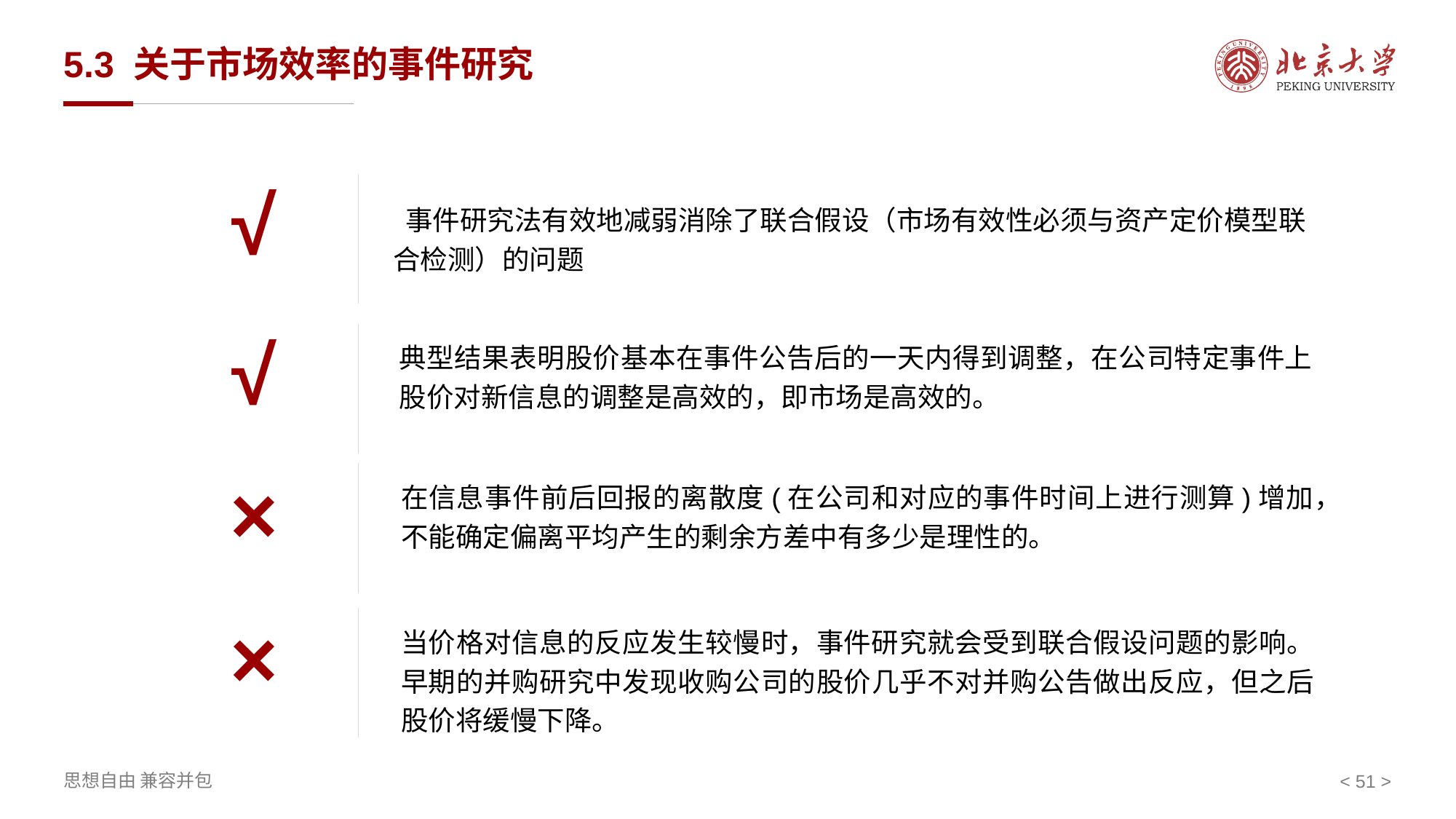

# 5.3 关于市场效率的事件研究
√
 事件研究法有效地减弱消除了联合假设（市场有效性必须与资产定价模型联合检测）的问题
√
典型结果表明股价基本在事件公告后的一天内得到调整，在公司特定事件上股价对新信息的调整是高效的，即市场是高效的。
×
在信息事件前后回报的离散度(在公司和对应的事件时间上进行测算)增加，不能确定偏离平均产生的剩余方差中有多少是理性的。
×
当价格对信息的反应发生较慢时，事件研究就会受到联合假设问题的影响。早期的并购研究中发现收购公司的股价几乎不对并购公告做出反应，但之后股价将缓慢下降。
< 51 >